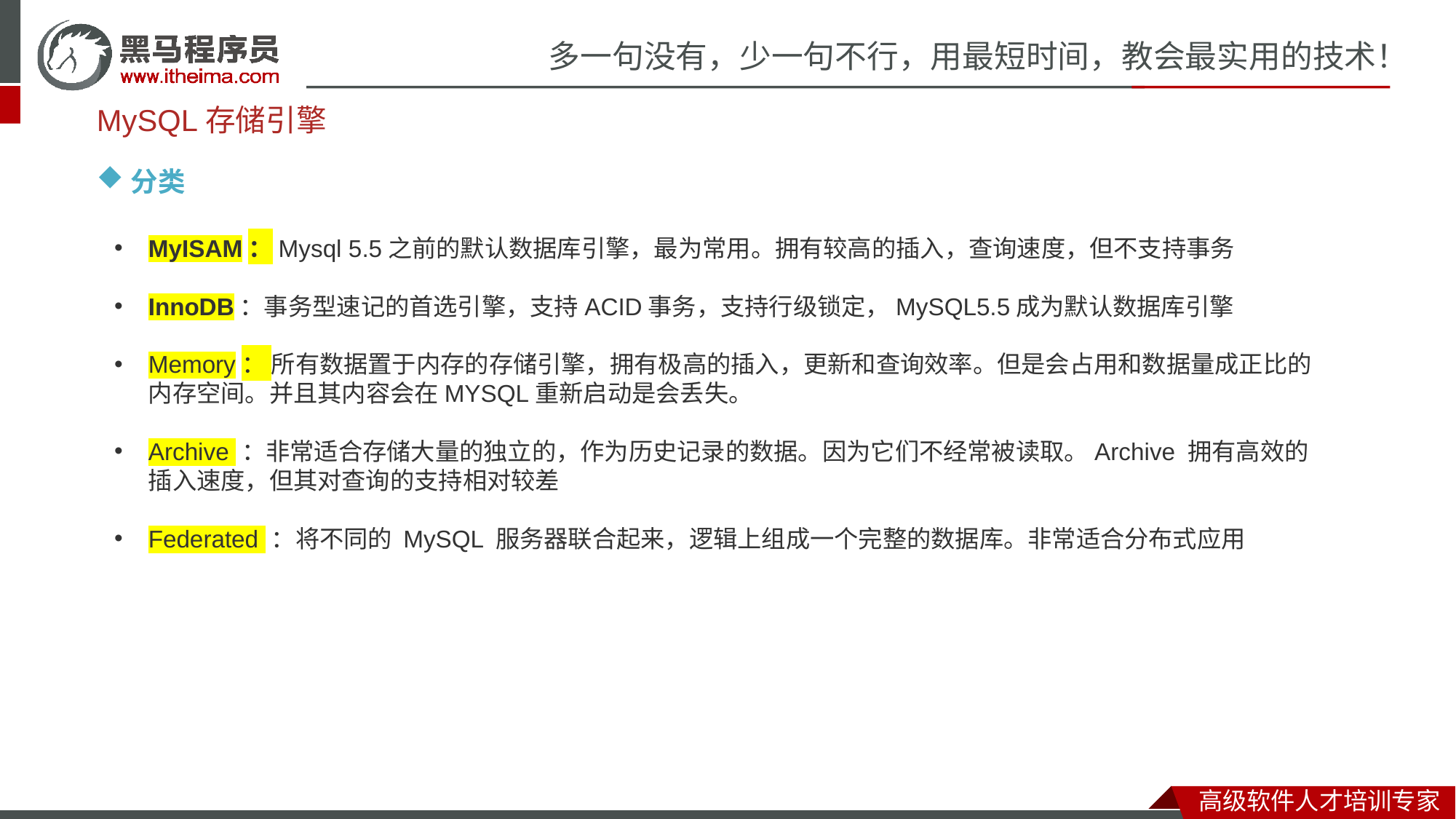

MySQL存储引擎
分类
MyISAM：Mysql 5.5之前的默认数据库引擎，最为常用。拥有较高的插入，查询速度，但不支持事务

InnoDB：事务型速记的首选引擎，支持ACID事务，支持行级锁定，MySQL5.5成为默认数据库引擎

Memory： 所有数据置于内存的存储引擎，拥有极高的插入，更新和查询效率。但是会占用和数据量成正比的内存空间。并且其内容会在MYSQL重新启动是会丢失。

Archive ：非常适合存储大量的独立的，作为历史记录的数据。因为它们不经常被读取。Archive 拥有高效的插入速度，但其对查询的支持相对较差

Federated ：将不同的 MySQL 服务器联合起来，逻辑上组成一个完整的数据库。非常适合分布式应用